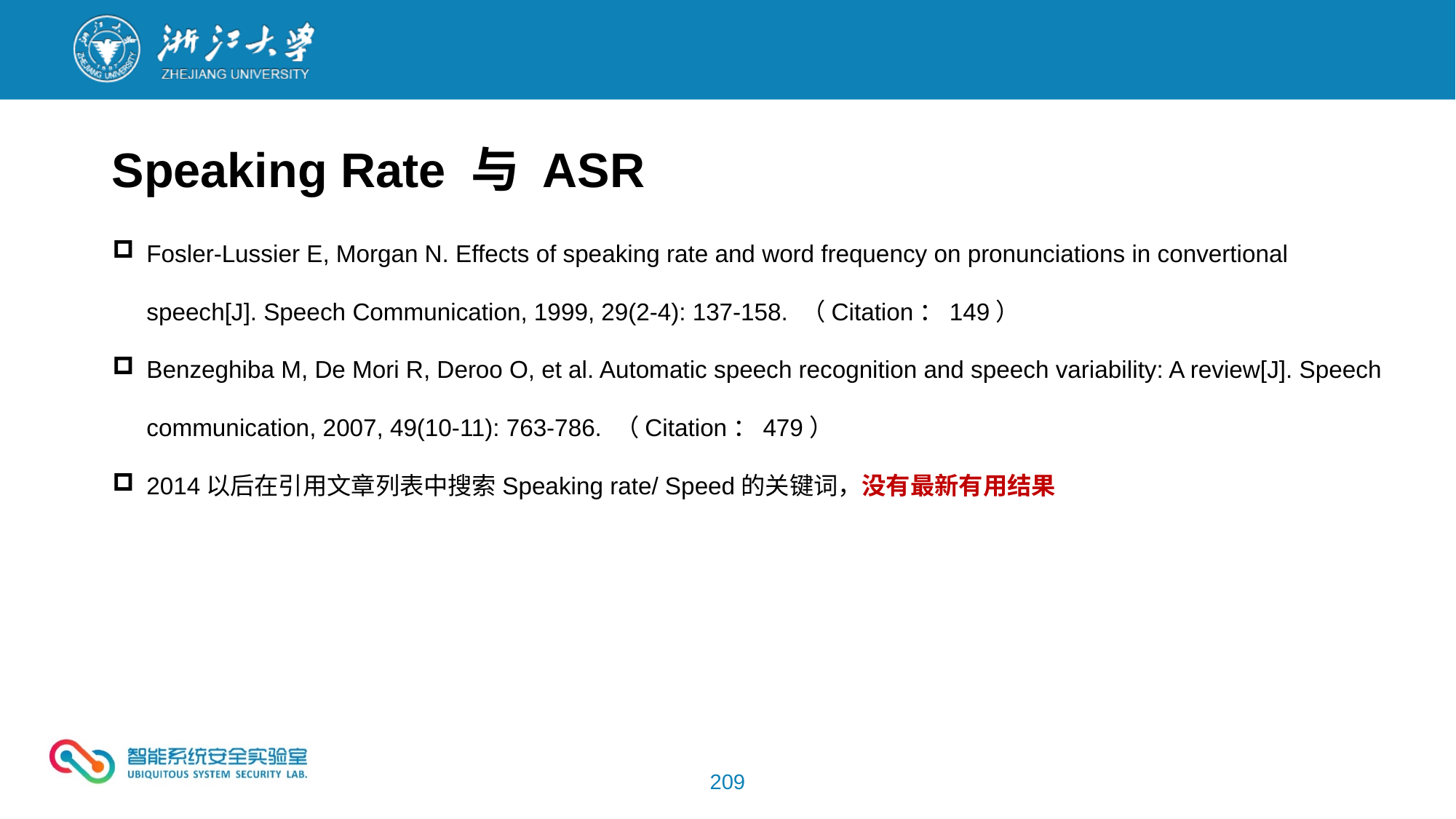

Speaking Rate 与 ASR
Fosler-Lussier E, Morgan N. Effects of speaking rate and word frequency on pronunciations in convertional speech[J]. Speech Communication, 1999, 29(2-4): 137-158. （Citation：149）
Benzeghiba M, De Mori R, Deroo O, et al. Automatic speech recognition and speech variability: A review[J]. Speech communication, 2007, 49(10-11): 763-786. （Citation：479）
2014以后在引用文章列表中搜索Speaking rate/ Speed的关键词，没有最新有用结果